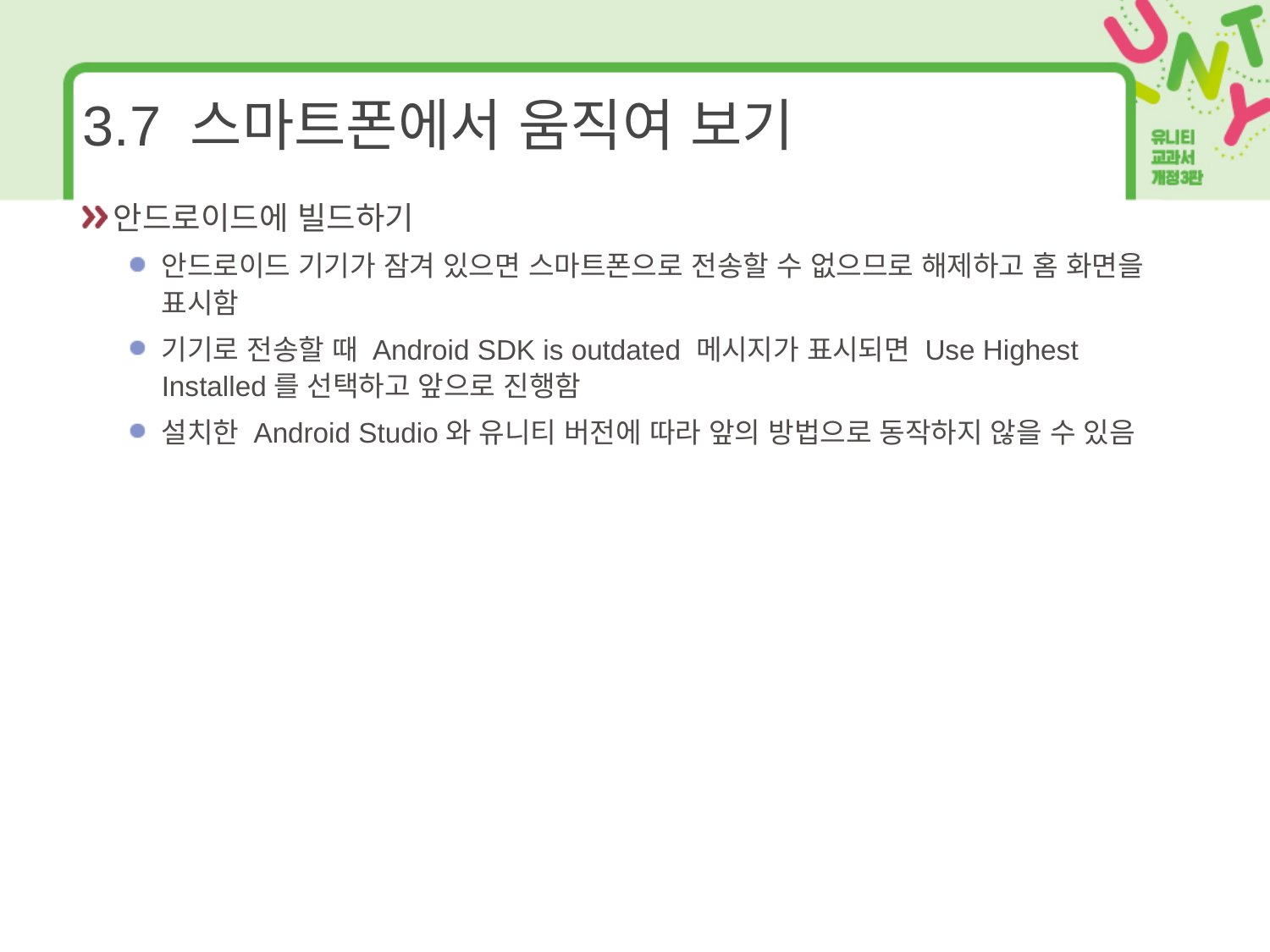

# 3.7 스마트폰에서 움직여 보기
안드로이드에 빌드하기
안드로이드 기기가 잠겨 있으면 스마트폰으로 전송할 수 없으므로 해제하고 홈 화면을 표시함
기기로 전송할 때 Android SDK is outdated 메시지가 표시되면 Use Highest Installed를 선택하고 앞으로 진행함
설치한 Android Studio와 유니티 버전에 따라 앞의 방법으로 동작하지 않을 수 있음